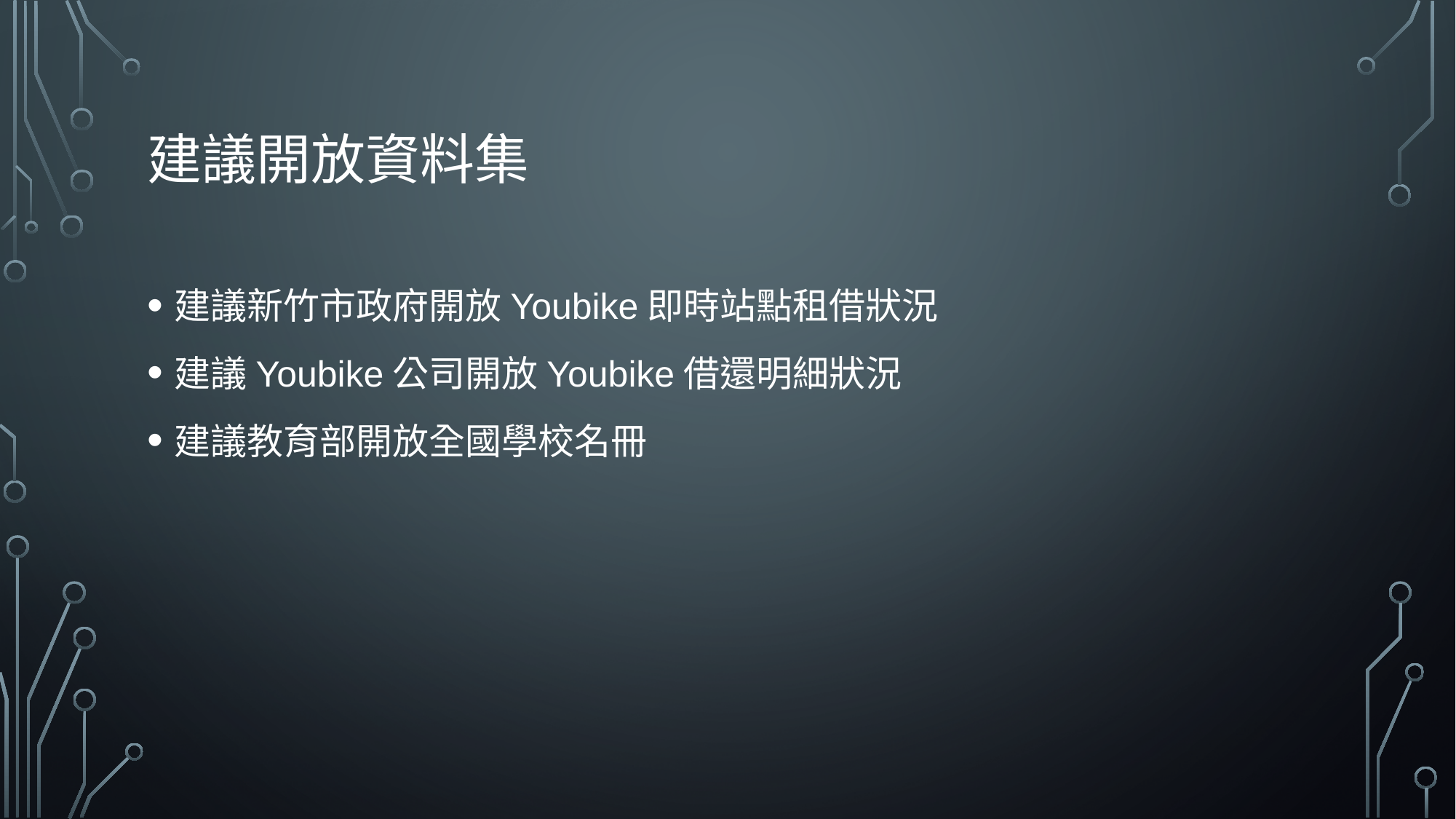

# 建議開放資料集
建議新竹市政府開放Youbike即時站點租借狀況
建議Youbike公司開放Youbike借還明細狀況
建議教育部開放全國學校名冊